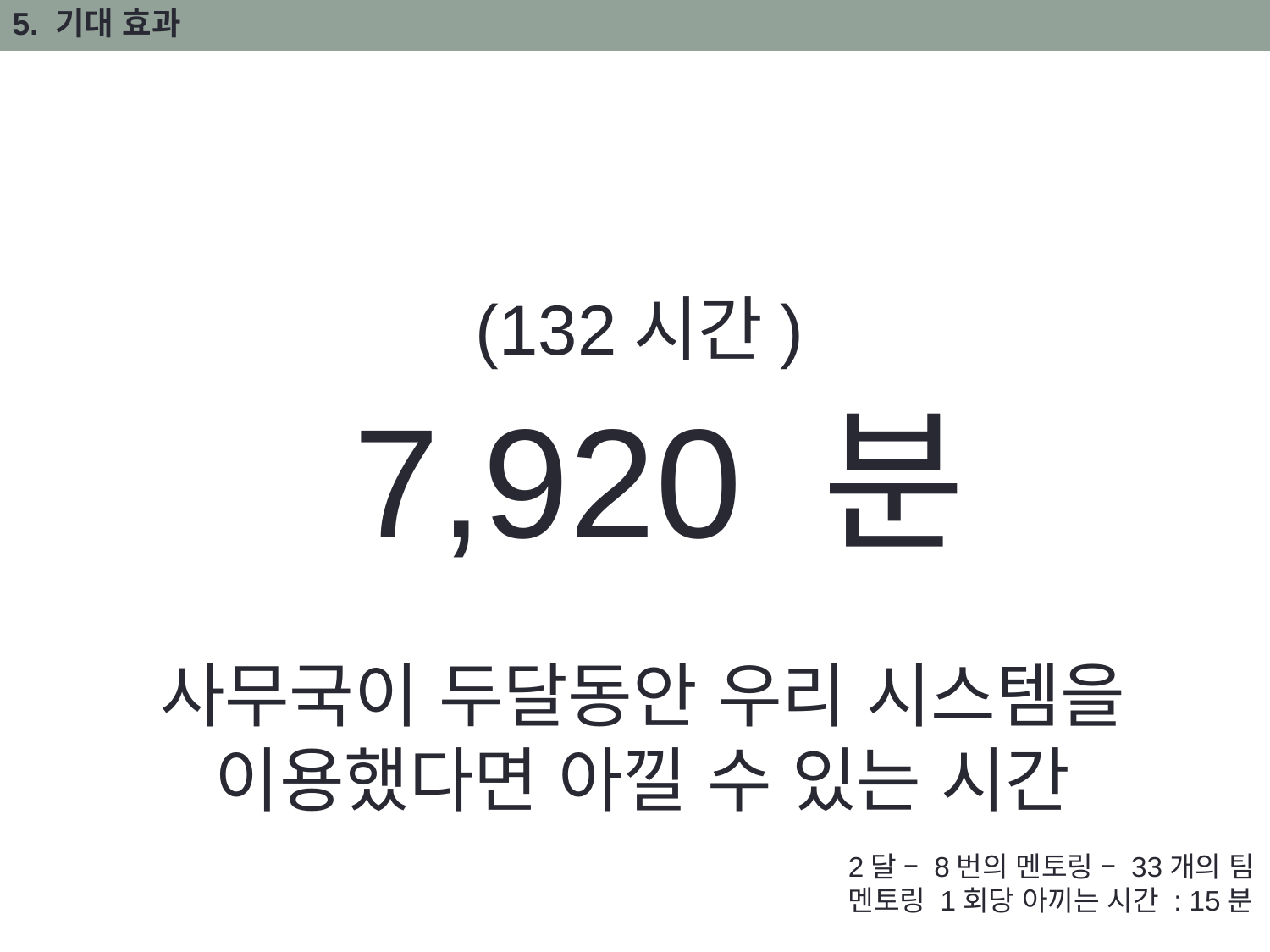

5. 기대 효과
(132시간)
7,920 분
사무국이 두달동안 우리 시스템을
이용했다면 아낄 수 있는 시간
2달 – 8번의 멘토링 – 33개의 팀
멘토링 1회당 아끼는 시간 : 15분